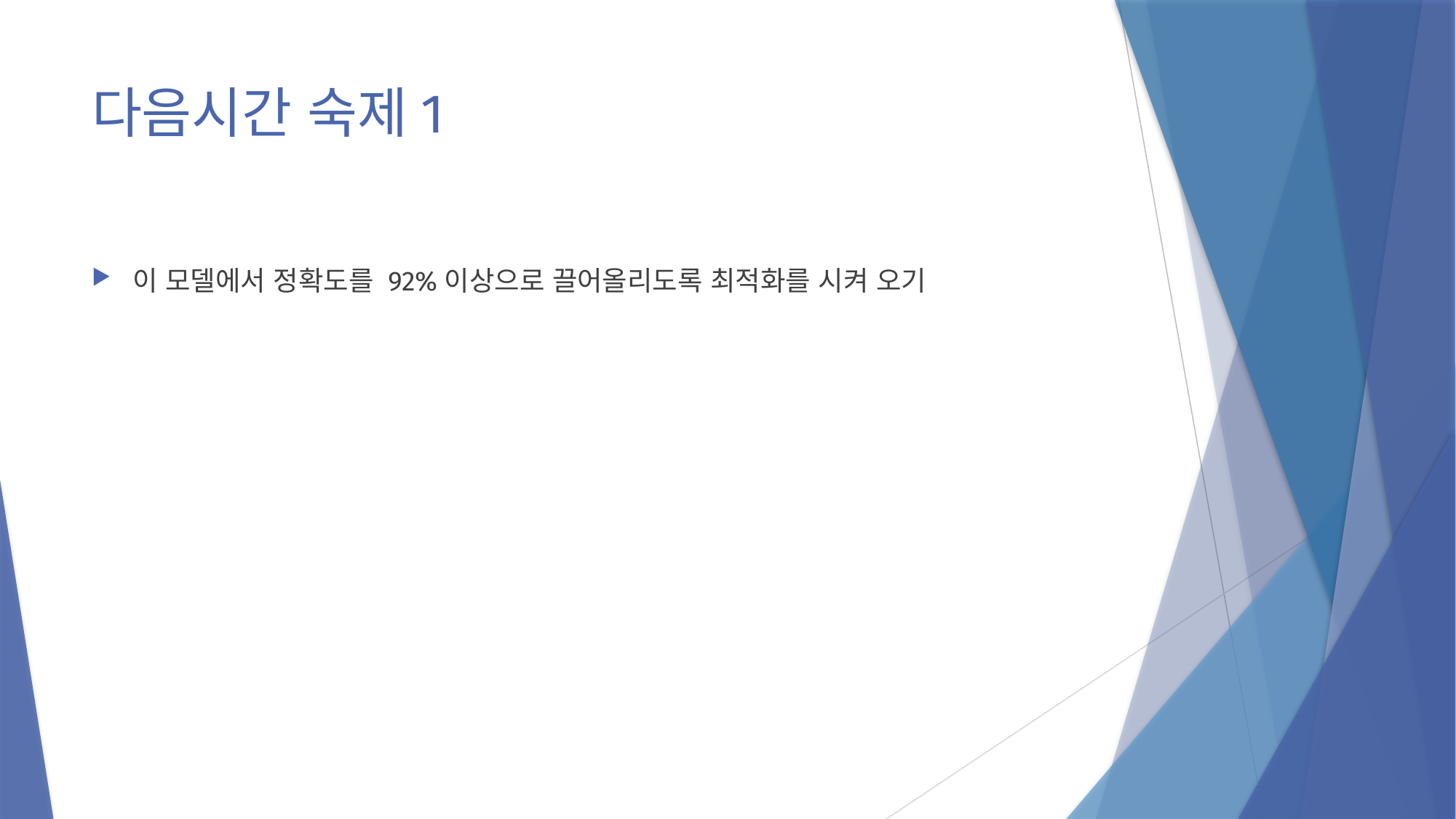

# 다음시간 숙제1
이 모델에서 정확도를 92%이상으로 끌어올리도록 최적화를 시켜 오기